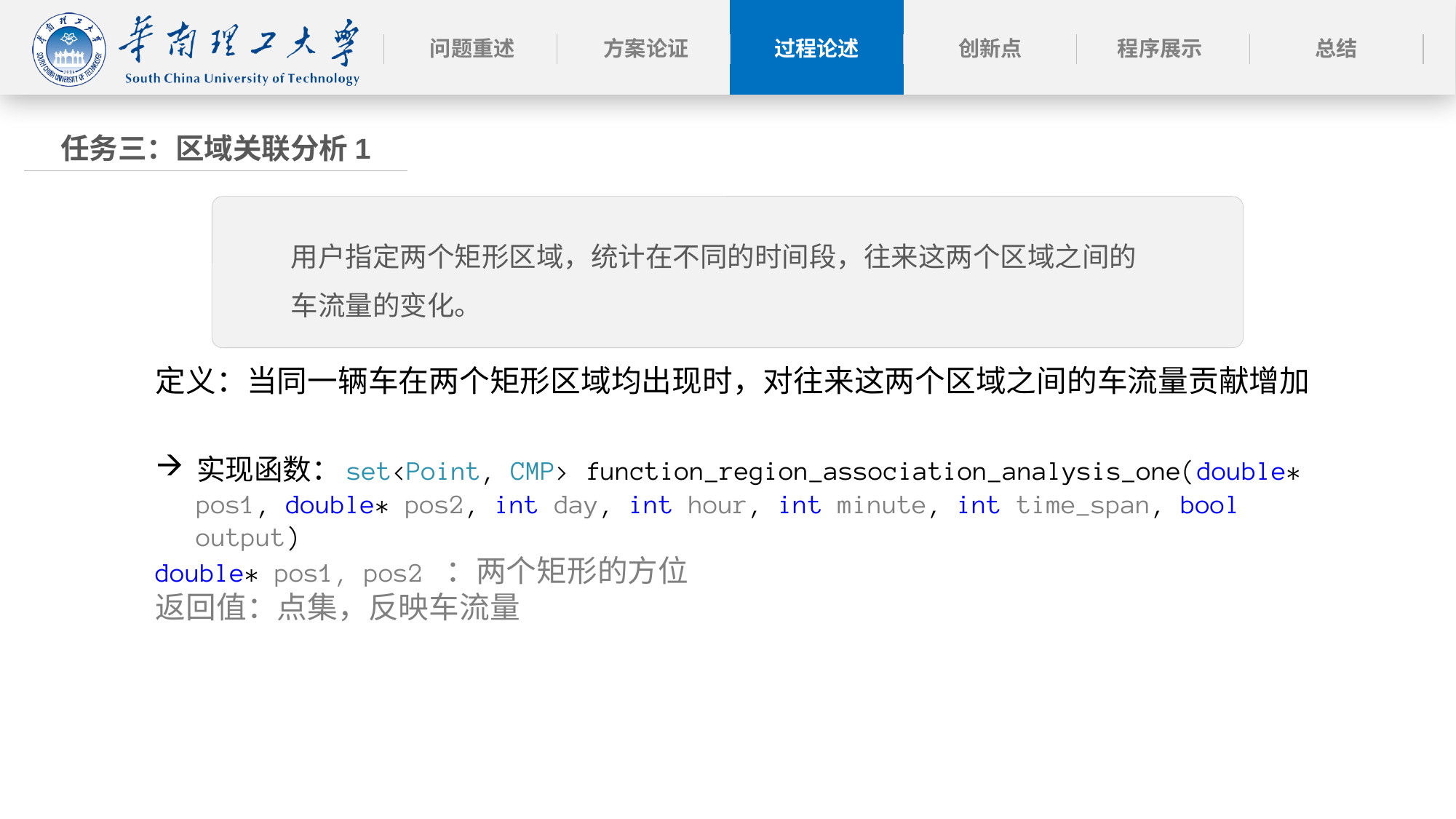

任务三：区域关联分析1

用户指定两个矩形区域，统计在不同的时间段，往来这两个区域之间的车流量的变化。
定义：当同一辆车在两个矩形区域均出现时，对往来这两个区域之间的车流量贡献增加

实现函数：set<Point, CMP> function_region_association_analysis_one(double* pos1, double* pos2, int day, int hour, int minute, int time_span, bool output)
double* pos1, pos2 ：两个矩形的方位
返回值：点集，反映车流量